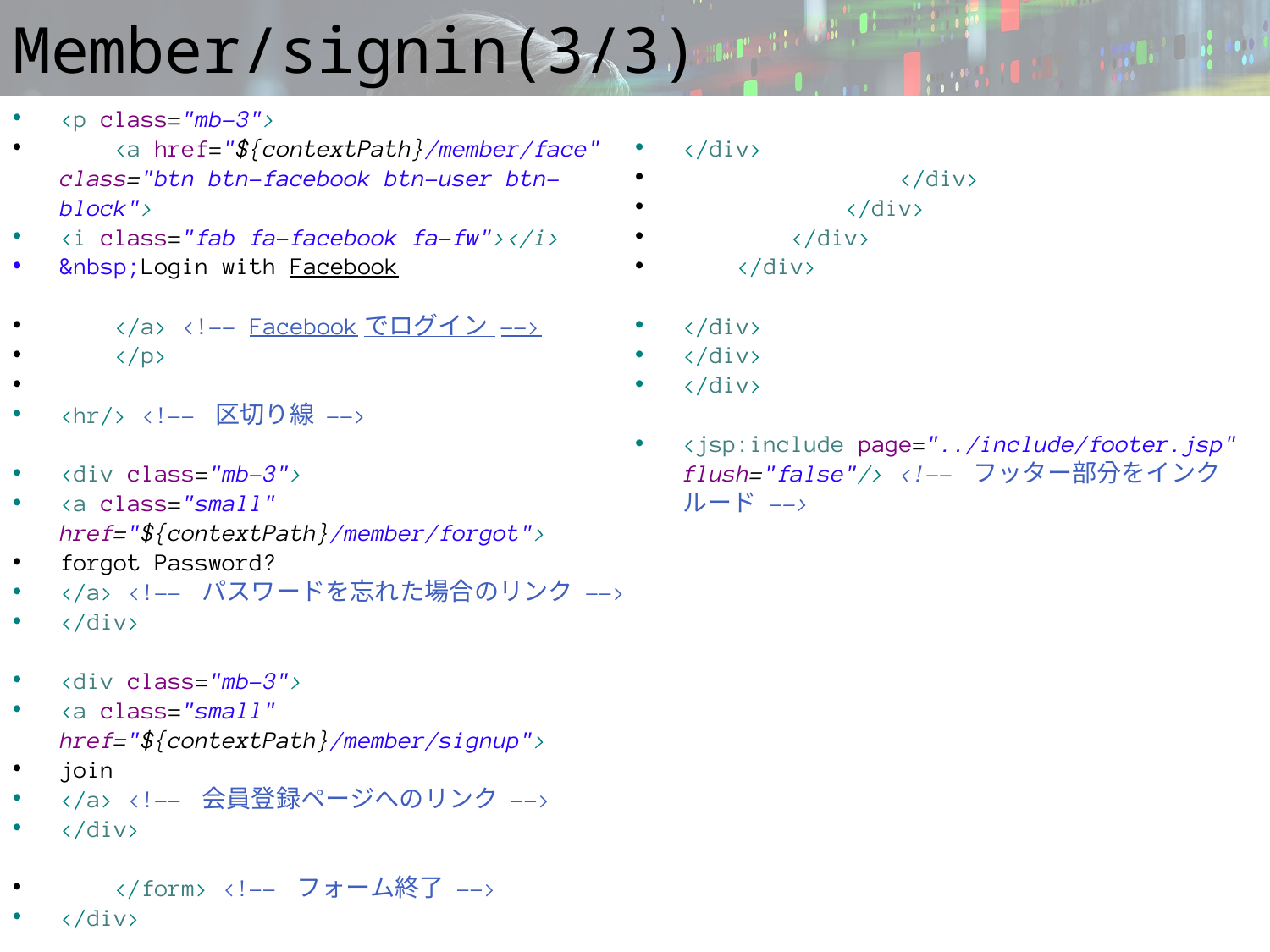

# Member/signin(3/3)
<p class="mb-3">
    <a href="${contextPath}/member/face" class="btn btn-facebook btn-user btn-block">
<i class="fab fa-facebook fa-fw"></i>
&nbsp;Login with Facebook

    </a> <!-- Facebookでログイン -->
    </p>

<hr/> <!-- 区切り線 -->

<div class="mb-3">
<a class="small" href="${contextPath}/member/forgot">
forgot Password?
</a> <!-- パスワードを忘れた場合のリンク -->
</div>

<div class="mb-3">
<a class="small" href="${contextPath}/member/signup">
join
</a> <!-- 会員登録ページへのリンク -->
</div>

    </form> <!-- フォーム終了 -->
</div>

</div>
                </div>
            </div>
        </div>
    </div>

</div>
</div>
</div>

<jsp:include page="../include/footer.jsp" flush="false"/> <!-- フッター部分をインクルード -->